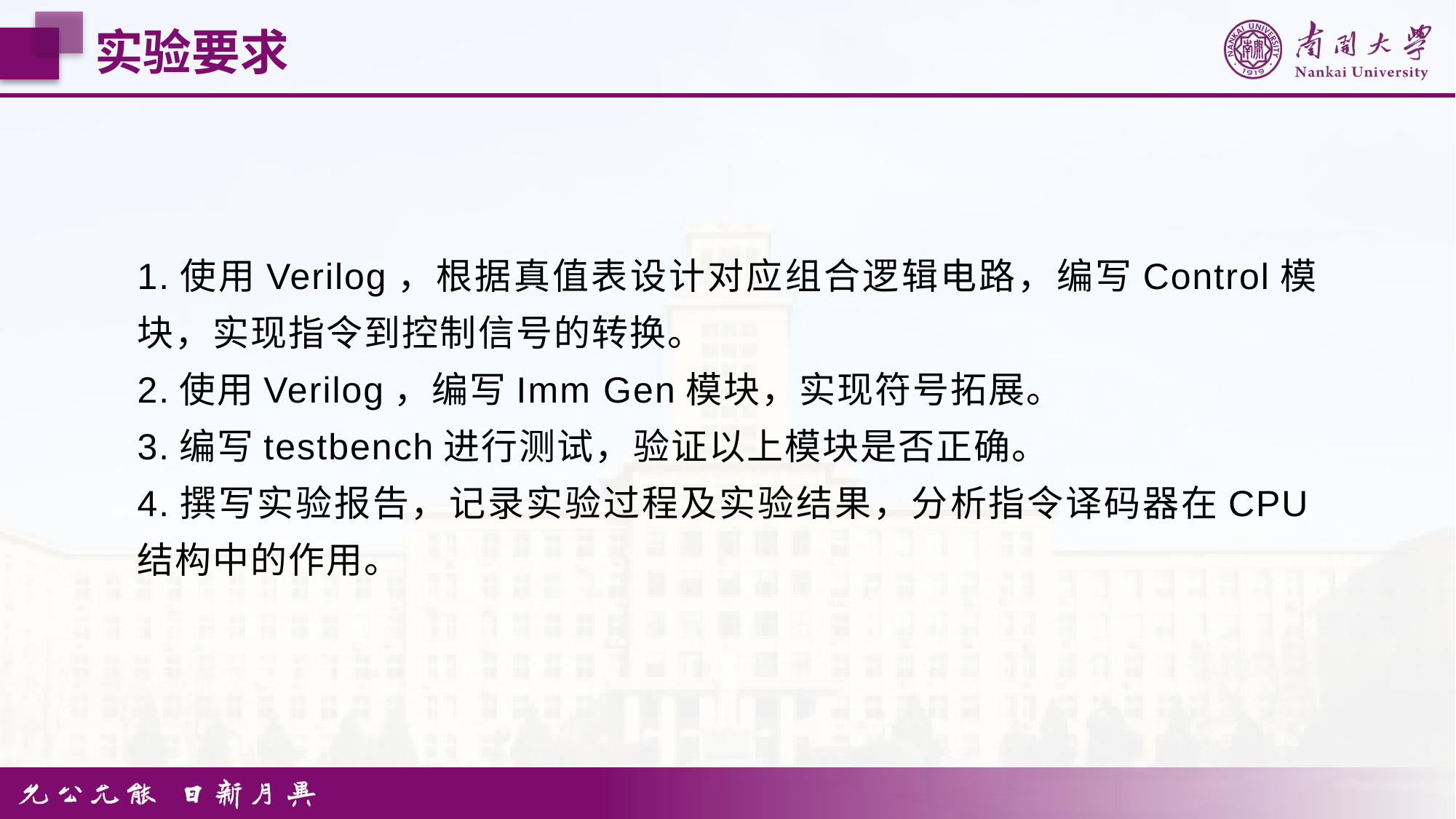

实验要求
1.使用Verilog，根据真值表设计对应组合逻辑电路，编写Control模块，实现指令到控制信号的转换。
2.使用Verilog，编写Imm Gen模块，实现符号拓展。
3.编写testbench进行测试，验证以上模块是否正确。
4.撰写实验报告，记录实验过程及实验结果，分析指令译码器在CPU结构中的作用。